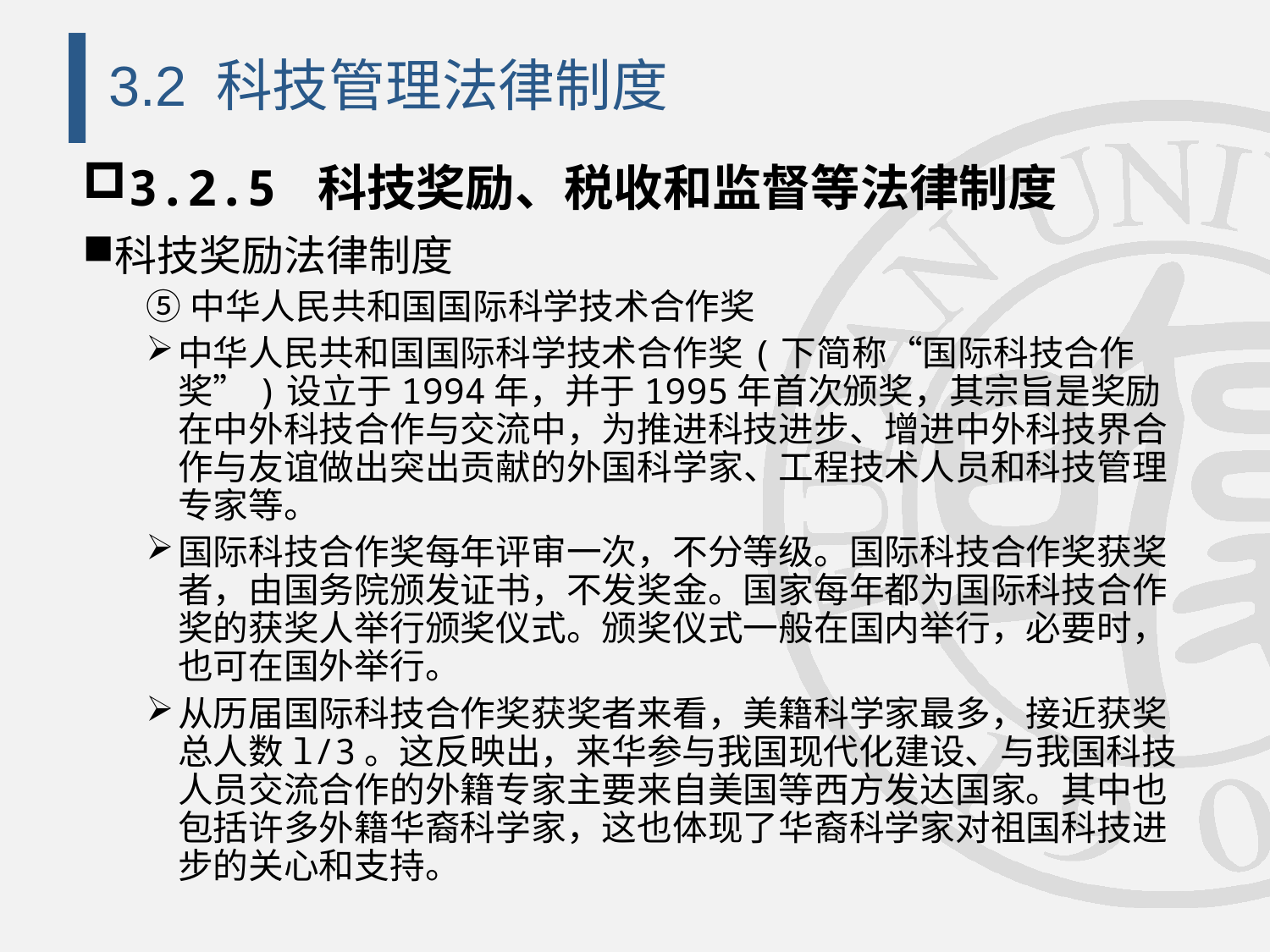

# 3.2 科技管理法律制度
3.2.5 科技奖励、税收和监督等法律制度
科技奖励法律制度
⑤中华人民共和国国际科学技术合作奖
中华人民共和国国际科学技术合作奖(下简称“国际科技合作奖”)设立于1994年，并于1995年首次颁奖，其宗旨是奖励在中外科技合作与交流中，为推进科技进步、增进中外科技界合作与友谊做出突出贡献的外国科学家、工程技术人员和科技管理专家等。
国际科技合作奖每年评审一次，不分等级。国际科技合作奖获奖者，由国务院颁发证书，不发奖金。国家每年都为国际科技合作奖的获奖人举行颁奖仪式。颁奖仪式一般在国内举行，必要时，也可在国外举行。
从历届国际科技合作奖获奖者来看，美籍科学家最多，接近获奖总人数l/3。这反映出，来华参与我国现代化建设、与我国科技人员交流合作的外籍专家主要来自美国等西方发达国家。其中也包括许多外籍华裔科学家，这也体现了华裔科学家对祖国科技进步的关心和支持。